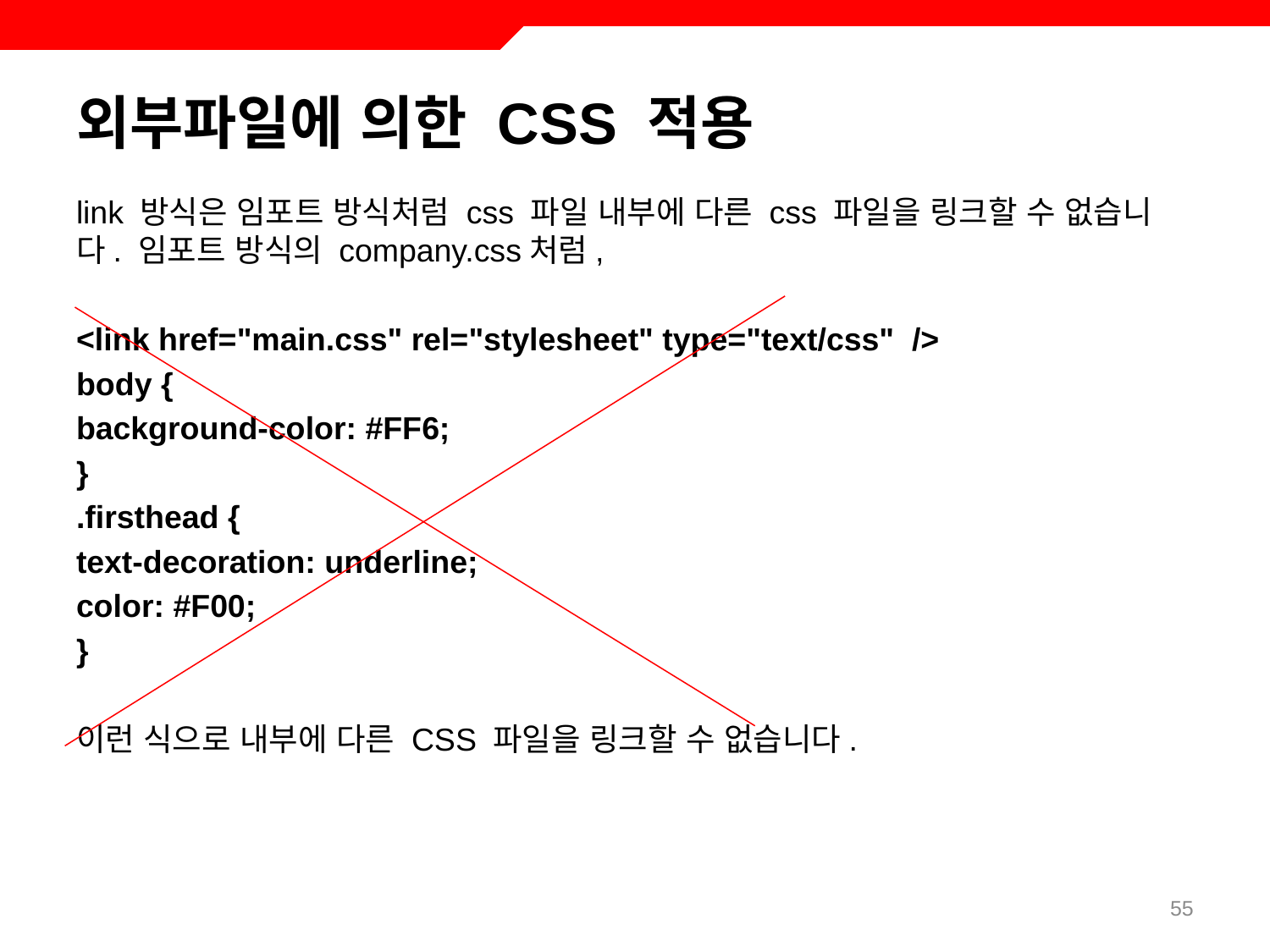

# 외부파일에 의한 CSS 적용
link 방식은 임포트 방식처럼 css 파일 내부에 다른 css 파일을 링크할 수 없습니다. 임포트 방식의 company.css처럼,

<link href="main.css" rel="stylesheet" type="text/css"  />
body {
background-color: #FF6;
}
.firsthead {
text-decoration: underline;
color: #F00;
}

이런 식으로 내부에 다른 CSS 파일을 링크할 수 없습니다.

55